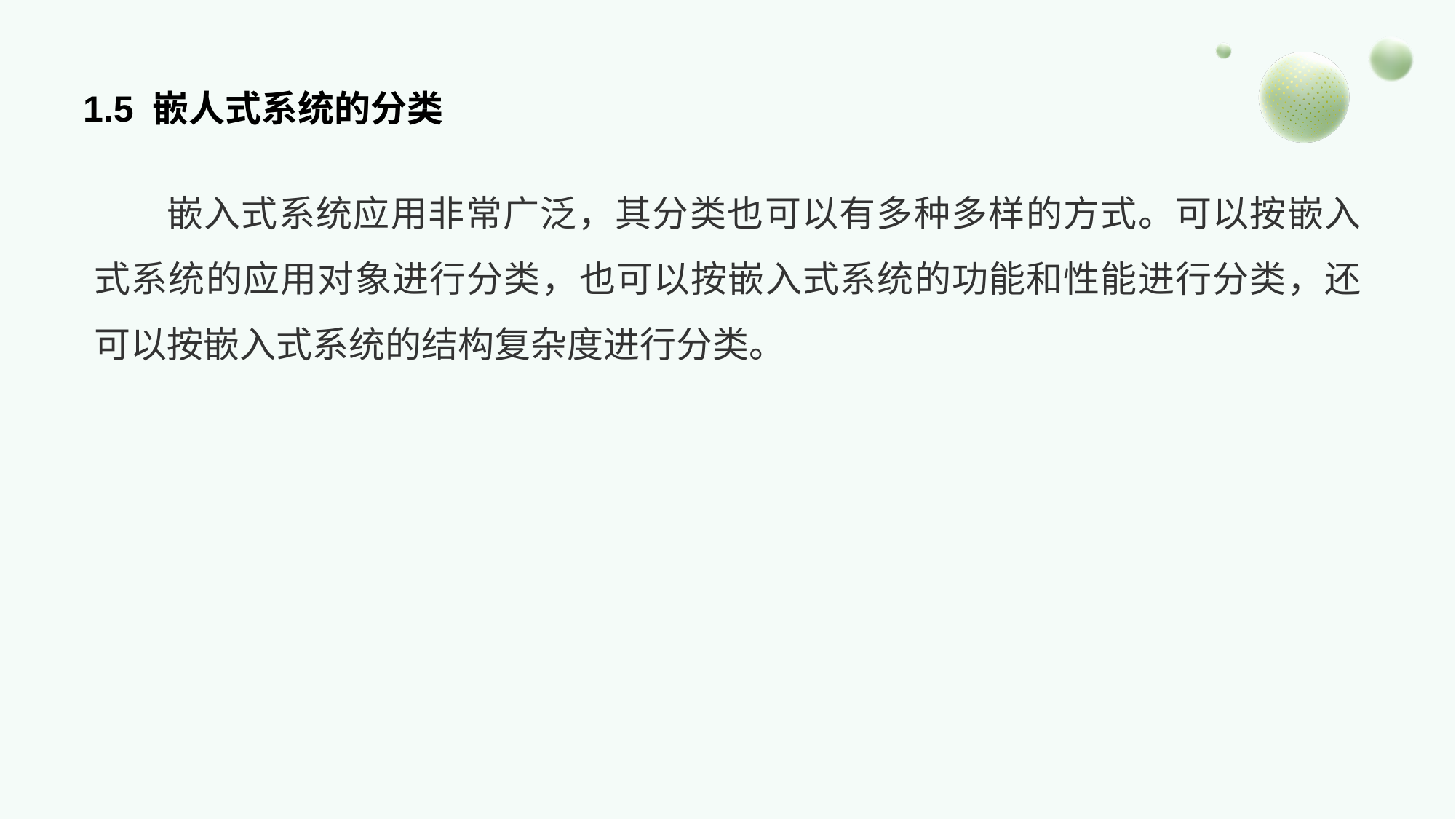

# 1.5 嵌人式系统的分类
嵌入式系统应用非常广泛，其分类也可以有多种多样的方式。可以按嵌入式系统的应用对象进行分类，也可以按嵌入式系统的功能和性能进行分类，还可以按嵌入式系统的结构复杂度进行分类。